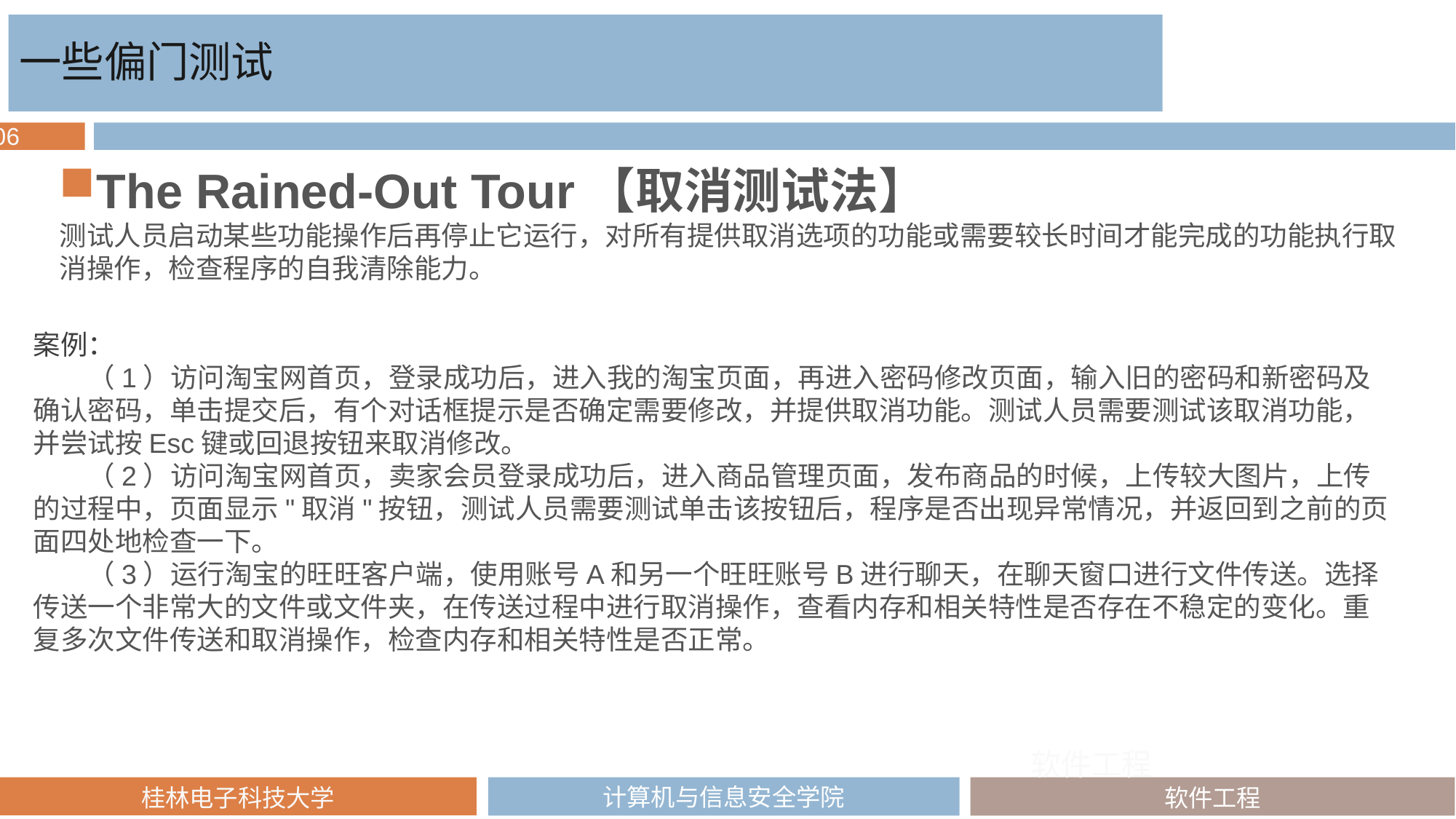

一些偏门测试

The Rained-Out Tour【取消测试法】
测试人员启动某些功能操作后再停止它运行，对所有提供取消选项的功能或需要较长时间才能完成的功能执行取消操作，检查程序的自我清除能力。

案例：
　　（1）访问淘宝网首页，登录成功后，进入我的淘宝页面，再进入密码修改页面，输入旧的密码和新密码及确认密码，单击提交后，有个对话框提示是否确定需要修改，并提供取消功能。测试人员需要测试该取消功能，并尝试按Esc键或回退按钮来取消修改。
　　（2）访问淘宝网首页，卖家会员登录成功后，进入商品管理页面，发布商品的时候，上传较大图片，上传的过程中，页面显示"取消"按钮，测试人员需要测试单击该按钮后，程序是否出现异常情况，并返回到之前的页面四处地检查一下。
　　（3）运行淘宝的旺旺客户端，使用账号A和另一个旺旺账号B进行聊天，在聊天窗口进行文件传送。选择传送一个非常大的文件或文件夹，在传送过程中进行取消操作，查看内存和相关特性是否存在不稳定的变化。重复多次文件传送和取消操作，检查内存和相关特性是否正常。
软件工程